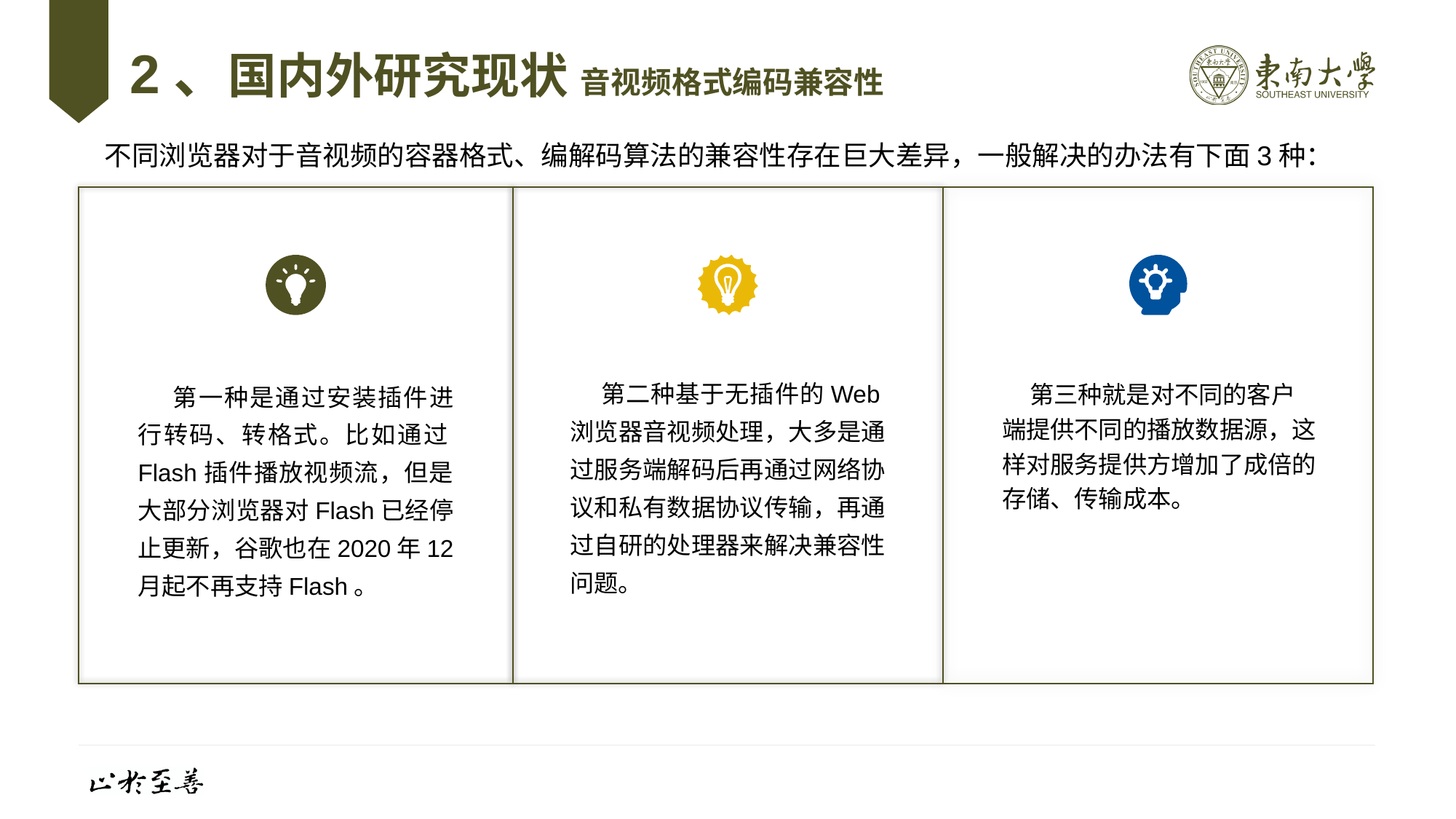

# 2、国内外研究现状 音视频格式编码兼容性
不同浏览器对于音视频的容器格式、编解码算法的兼容性存在巨大差异，一般解决的办法有下面3种：

    第二种基于无插件的Web浏览器音视频处理，大多是通过服务端解码后再通过网络协议和私有数据协议传输，再通过自研的处理器来解决兼容性问题。
    第一种是通过安装插件进行转码、转格式。比如通过Flash插件播放视频流，但是大部分浏览器对Flash已经停止更新，谷歌也在2020年12月起不再支持Flash。
    第三种就是对不同的客户端提供不同的播放数据源，这样对服务提供方增加了成倍的存储、传输成本。
4